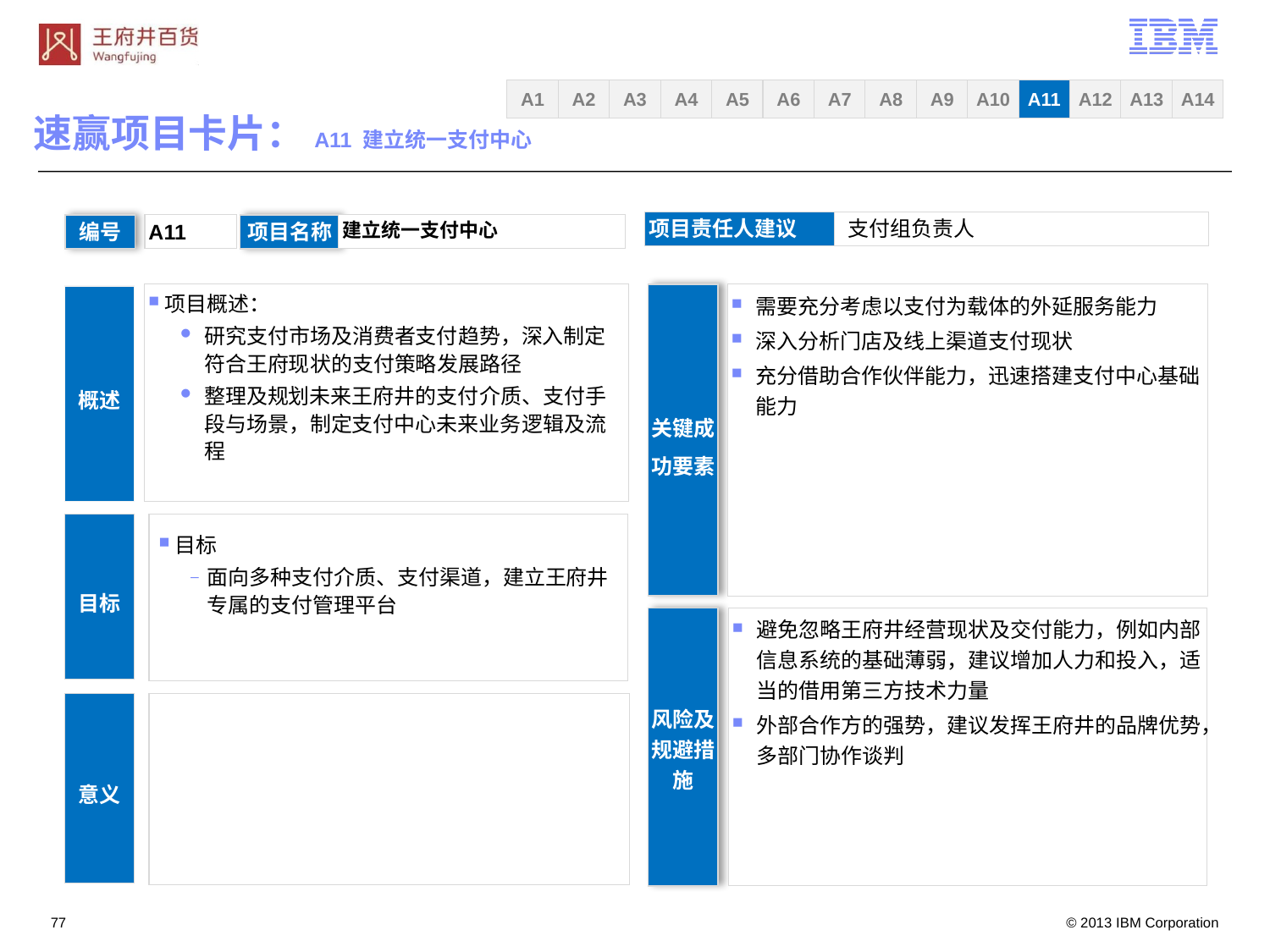

速赢项目卡片：A11 建立统一支付中心
A3
A4
A5
A6
A7
A8
A9
A10
A11
A12
A13
A14
A1
A2
项目责任人建议
 支付组负责人
建立统一支付中心
编号
A11
项目名称
项目概述：
研究支付市场及消费者支付趋势，深入制定符合王府现状的支付策略发展路径
整理及规划未来王府井的支付介质、支付手段与场景，制定支付中心未来业务逻辑及流程

关键成功要素
需要充分考虑以支付为载体的外延服务能力
深入分析门店及线上渠道支付现状
充分借助合作伙伴能力，迅速搭建支付中心基础能力
概述

目标
面向多种支付介质、支付渠道，建立王府井专属的支付管理平台
目标
避免忽略王府井经营现状及交付能力，例如内部信息系统的基础薄弱，建议增加人力和投入，适当的借用第三方技术力量
外部合作方的强势，建议发挥王府井的品牌优势，多部门协作谈判
风险及规避措施

意义
77